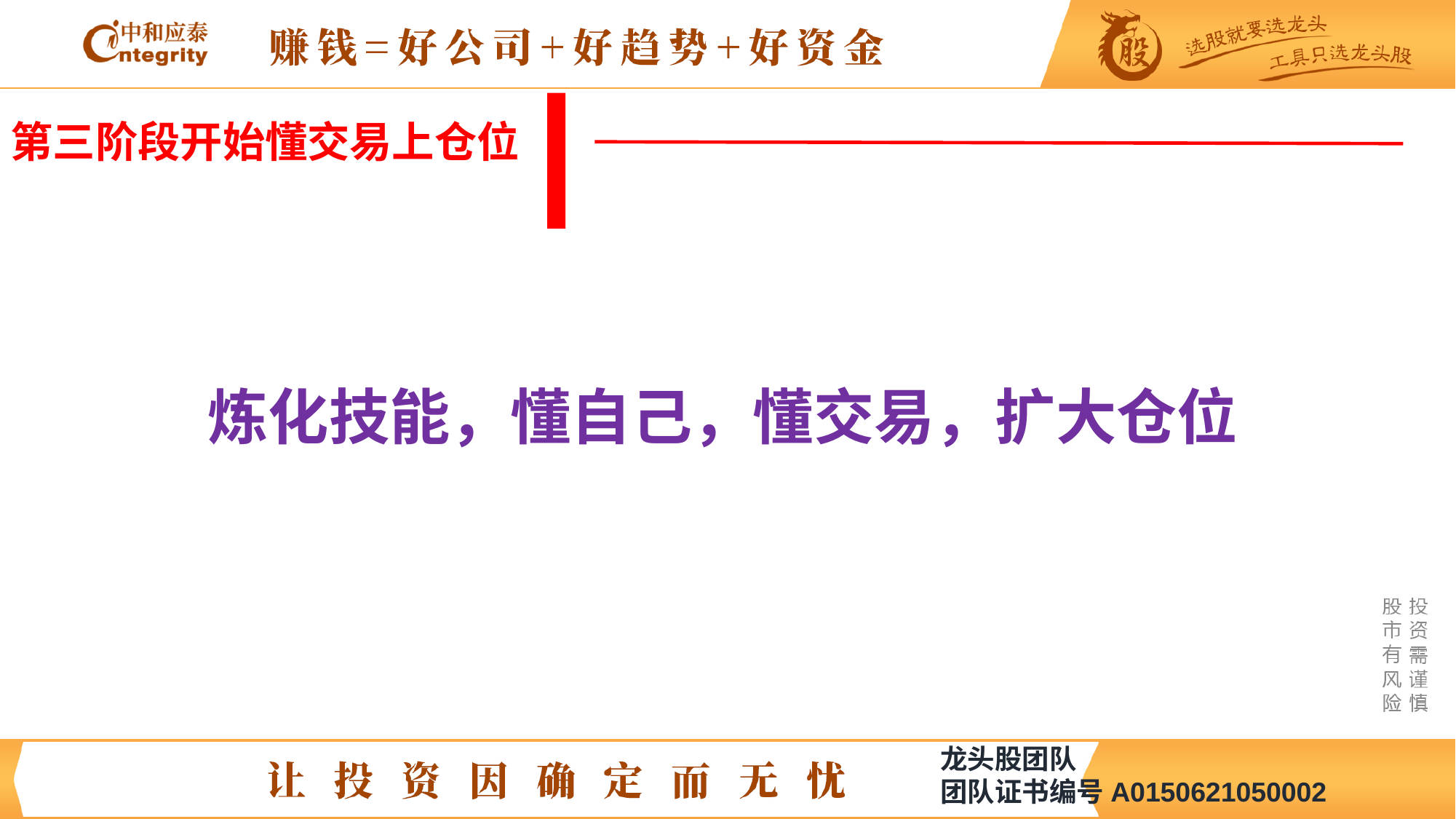

第三阶段开始懂交易上仓位
炼化技能，懂自己，懂交易，扩大仓位
龙头股团队
团队证书编号A0150621050002